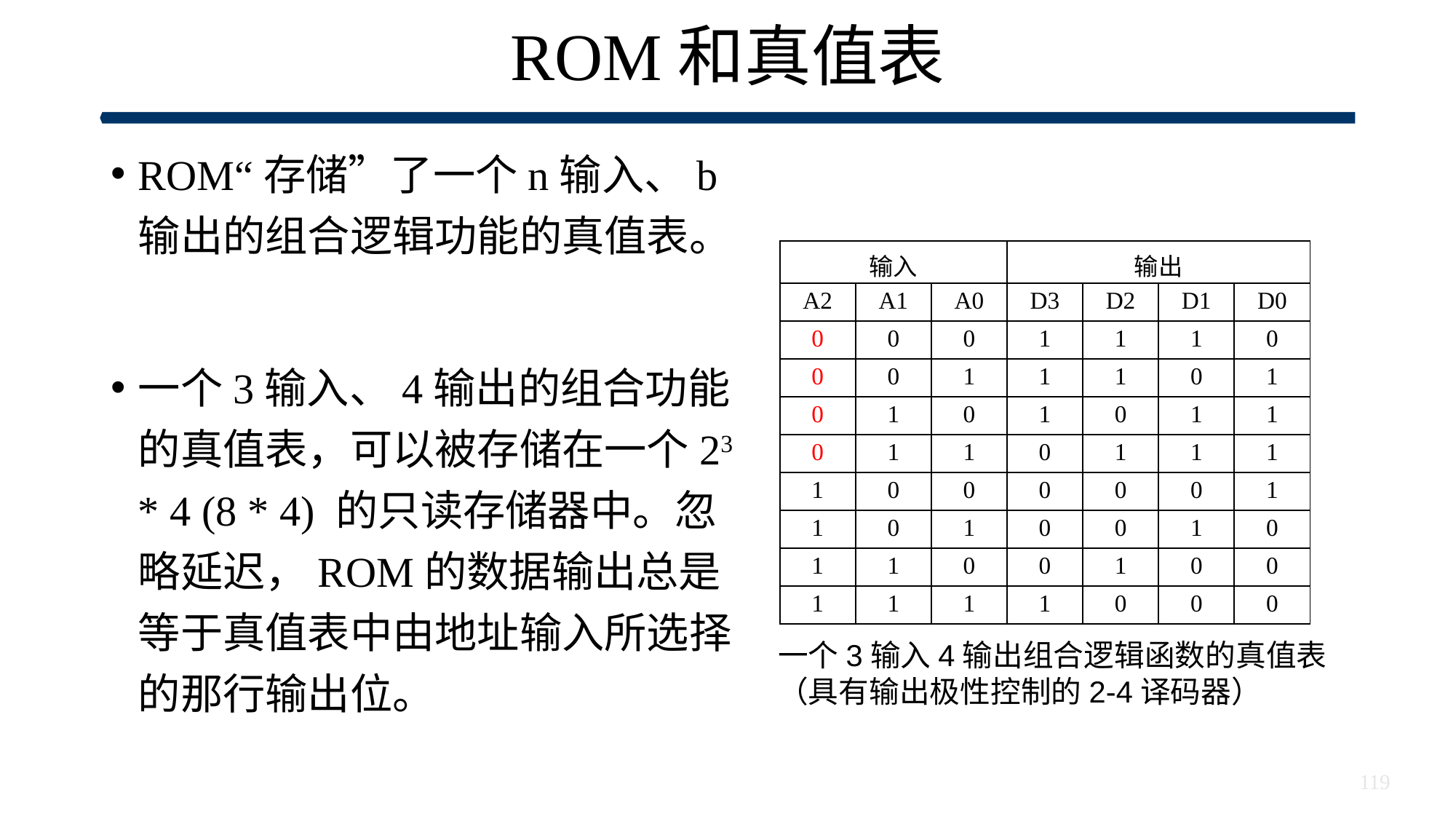

# ROM和真值表
ROM“存储”了一个n输入、b输出的组合逻辑功能的真值表。

一个3输入、4输出的组合功能的真值表，可以被存储在一个23 * 4 (8 * 4) 的只读存储器中。忽略延迟，ROM的数据输出总是等于真值表中由地址输入所选择的那行输出位。
| 输入 |  |  | 输出 |  |  |  |
| --- | --- | --- | --- | --- | --- | --- |
| A2 | A1 | A0 | D3 | D2 | D1 | D0 |
| 0 | 0 | 0 | 1 | 1 | 1 | 0 |
| 0 | 0 | 1 | 1 | 1 | 0 | 1 |
| 0 | 1 | 0 | 1 | 0 | 1 | 1 |
| 0 | 1 | 1 | 0 | 1 | 1 | 1 |
| 1 | 0 | 0 | 0 | 0 | 0 | 1 |
| 1 | 0 | 1 | 0 | 0 | 1 | 0 |
| 1 | 1 | 0 | 0 | 1 | 0 | 0 |
| 1 | 1 | 1 | 1 | 0 | 0 | 0 |
一个3输入4输出组合逻辑函数的真值表
（具有输出极性控制的2-4译码器）
119